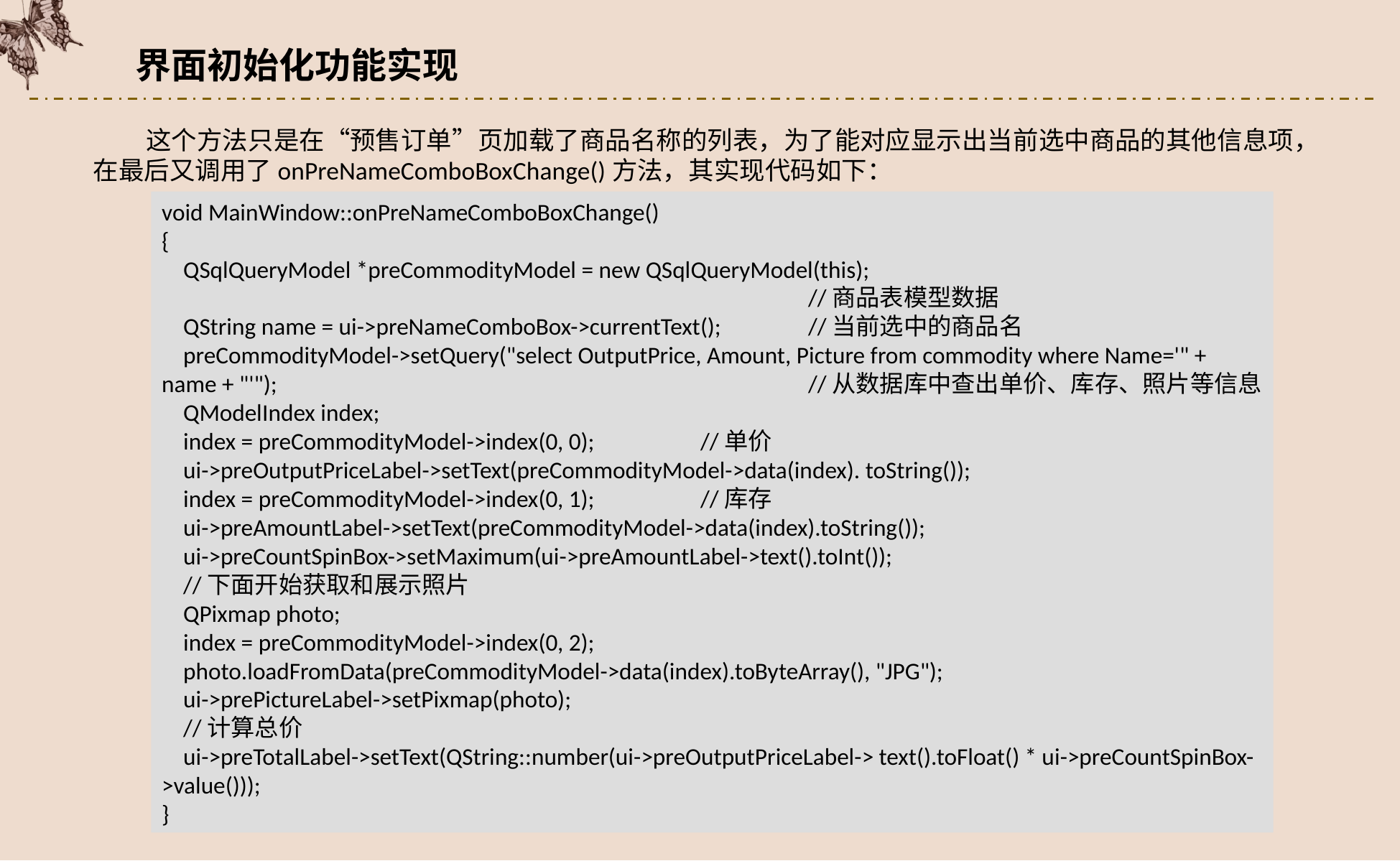

界面初始化功能实现
这个方法只是在“预售订单”页加载了商品名称的列表，为了能对应显示出当前选中商品的其他信息项，在最后又调用了onPreNameComboBoxChange()方法，其实现代码如下：
void MainWindow::onPreNameComboBoxChange()
{
    QSqlQueryModel *preCommodityModel = new QSqlQueryModel(this);
						//商品表模型数据
    QString name = ui->preNameComboBox->currentText();	//当前选中的商品名
    preCommodityModel->setQuery("select OutputPrice, Amount, Picture from commodity where Name='" + name + "'");					//从数据库中查出单价、库存、照片等信息
    QModelIndex index;
    index = preCommodityModel->index(0, 0);            	//单价
    ui->preOutputPriceLabel->setText(preCommodityModel->data(index). toString());
    index = preCommodityModel->index(0, 1);         	//库存
    ui->preAmountLabel->setText(preCommodityModel->data(index).toString());
    ui->preCountSpinBox->setMaximum(ui->preAmountLabel->text().toInt());
    //下面开始获取和展示照片
    QPixmap photo;
    index = preCommodityModel->index(0, 2);
    photo.loadFromData(preCommodityModel->data(index).toByteArray(), "JPG");
    ui->prePictureLabel->setPixmap(photo);
    //计算总价
    ui->preTotalLabel->setText(QString::number(ui->preOutputPriceLabel-> text().toFloat() * ui->preCountSpinBox->value()));
}